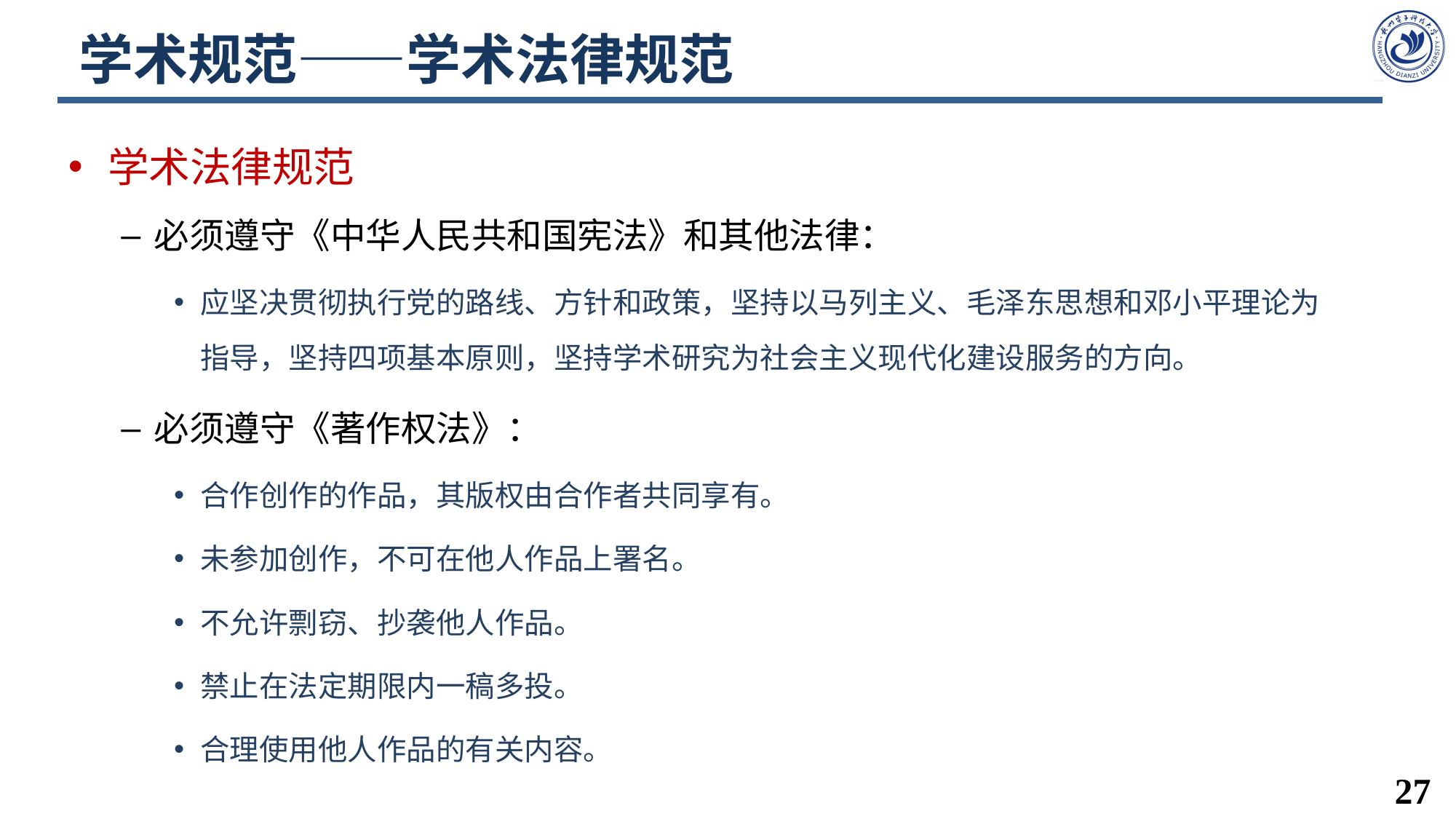

# 学术规范——学术法律规范
学术法律规范
必须遵守《中华人民共和国宪法》和其他法律：
应坚决贯彻执行党的路线、方针和政策，坚持以马列主义、毛泽东思想和邓小平理论为指导，坚持四项基本原则，坚持学术研究为社会主义现代化建设服务的方向。
必须遵守《著作权法》：
合作创作的作品，其版权由合作者共同享有。
未参加创作，不可在他人作品上署名。
不允许剽窃、抄袭他人作品。
禁止在法定期限内一稿多投。
合理使用他人作品的有关内容。

27